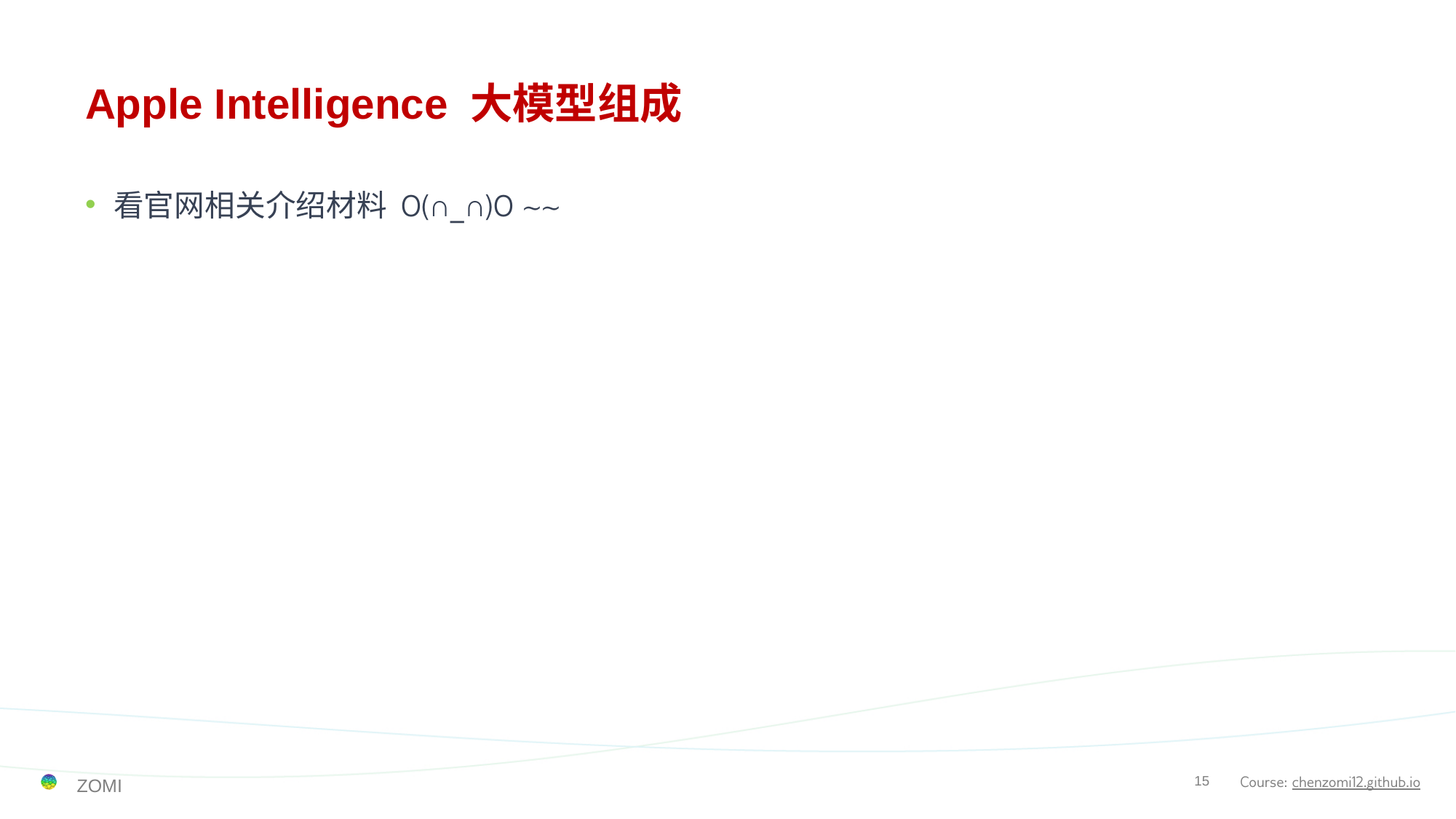

# Apple Intelligence 大模型组成
看官网相关介绍材料 O(∩_∩)O ~~